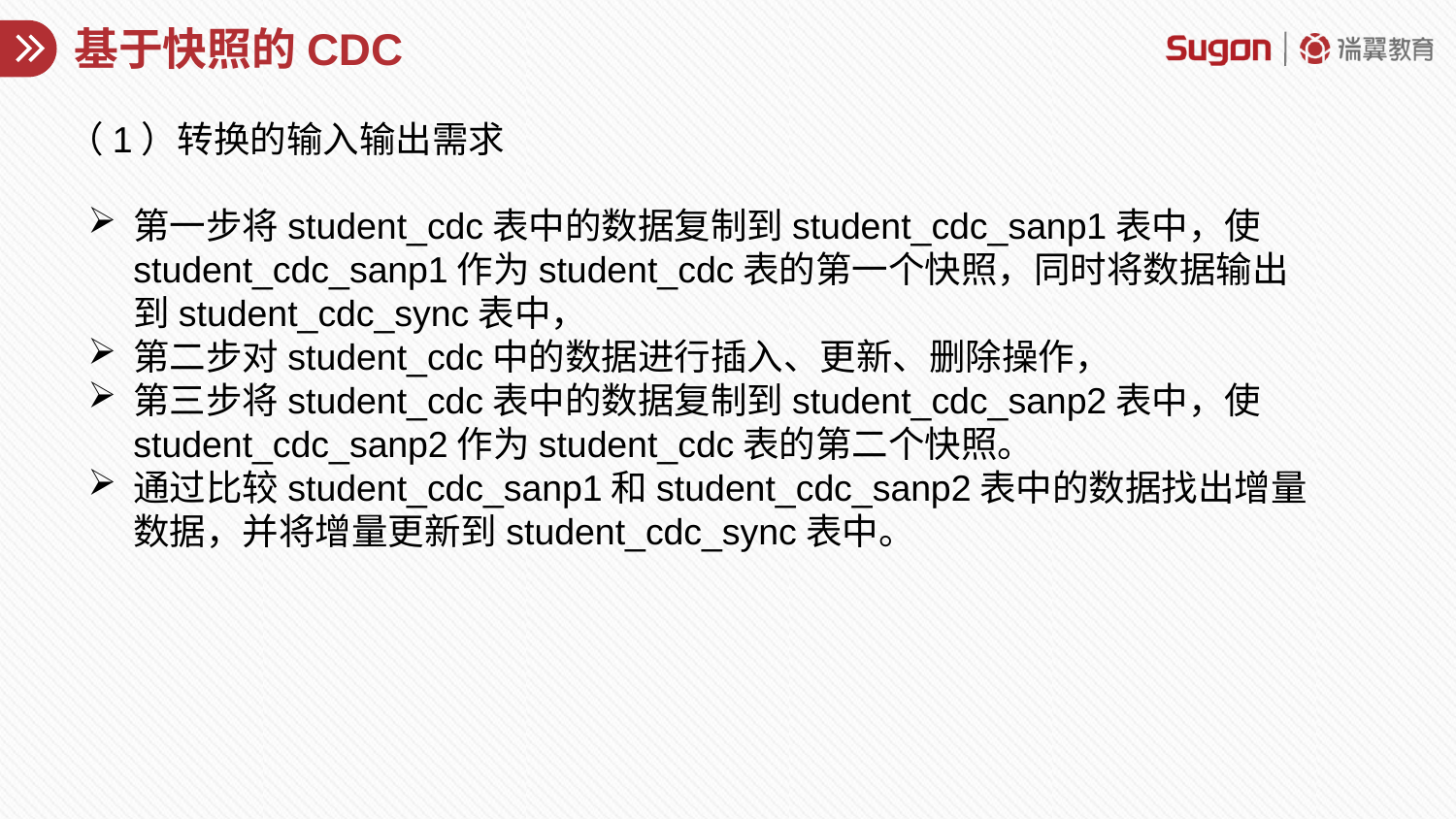

# 基于快照的CDC
（1）转换的输入输出需求
第一步将student_cdc表中的数据复制到student_cdc_sanp1表中，使student_cdc_sanp1作为student_cdc表的第一个快照，同时将数据输出到student_cdc_sync表中，
第二步对student_cdc中的数据进行插入、更新、删除操作，
第三步将student_cdc表中的数据复制到student_cdc_sanp2表中，使student_cdc_sanp2作为student_cdc表的第二个快照。
通过比较student_cdc_sanp1和student_cdc_sanp2表中的数据找出增量数据，并将增量更新到student_cdc_sync表中。